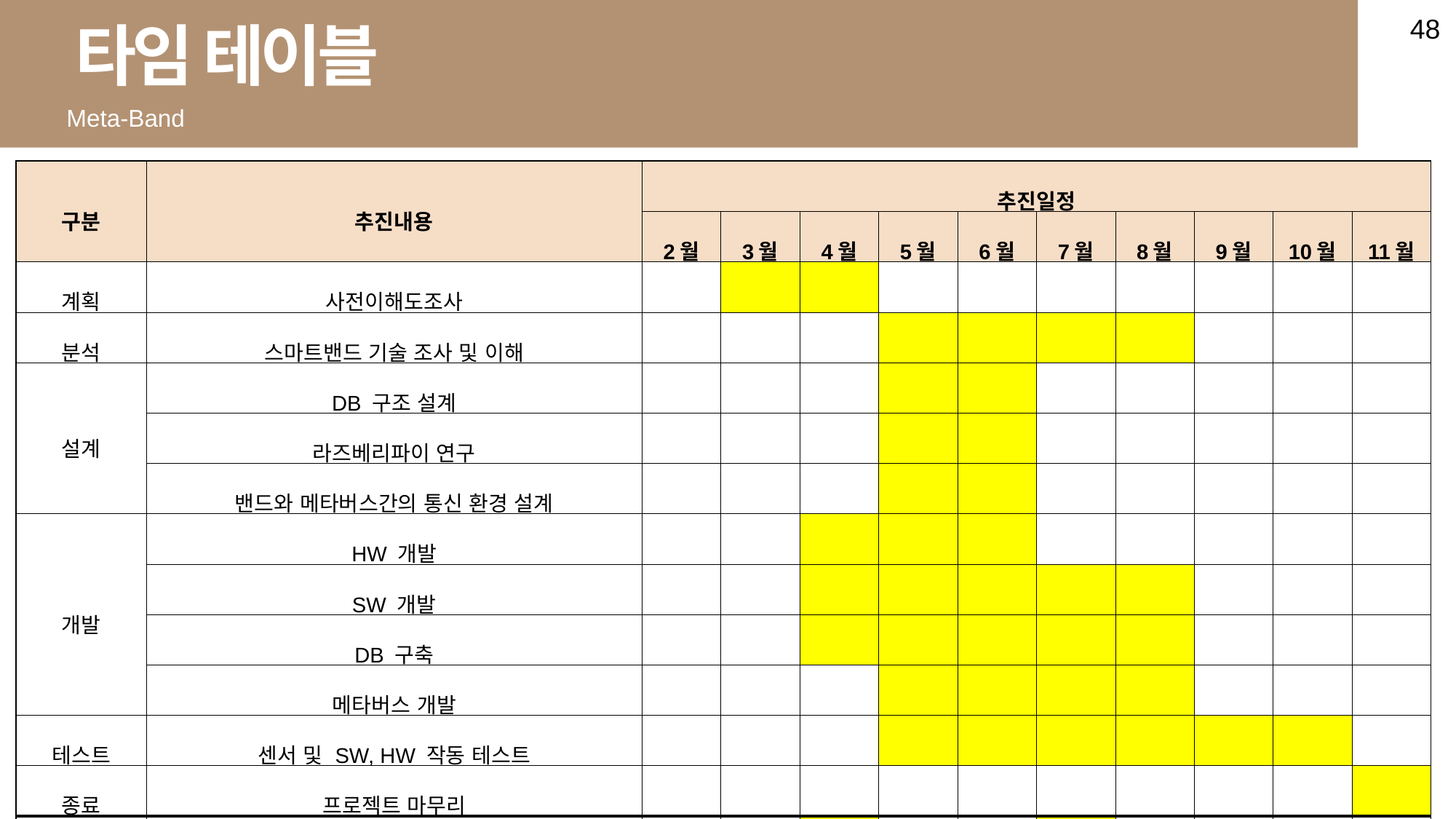

48
타임 테이블
Meta-Band
| 구분 | 추진내용 | 추진일정 |  |  |  |  |  |  |  |  |  |
| --- | --- | --- | --- | --- | --- | --- | --- | --- | --- | --- | --- |
|  |  | 2월 | 3월 | 4월 | 5월 | 6월 | 7월 | 8월 | 9월 | 10월 | 11월 |
| 계획 | 사전이해도조사 |  |  |  |  |  |  |  |  |  |  |
| 분석 | 스마트밴드 기술 조사 및 이해 |  |  |  |  |  |  |  |  |  |  |
| 설계 | DB 구조 설계 |  |  |  |  |  |  |  |  |  |  |
|  | 라즈베리파이 연구 |  |  |  |  |  |  |  |  |  |  |
|  | 밴드와 메타버스간의 통신 환경 설계 |  |  |  |  |  |  |  |  |  |  |
| 개발 | HW 개발 |  |  |  |  |  |  |  |  |  |  |
|  | SW 개발 |  |  |  |  |  |  |  |  |  |  |
|  | DB 구축 |  |  |  |  |  |  |  |  |  |  |
|  | 메타버스 개발 |  |  |  |  |  |  |  |  |  |  |
| 테스트 | 센서 및 SW, HW 작동 테스트 |  |  |  |  |  |  |  |  |  |  |
| 종료 | 프로젝트 마무리 |  |  |  |  |  |  |  |  |  |  |
| 오프라인 미팅계획 |  |  |  |  |  |  |  |  |  |  |  |